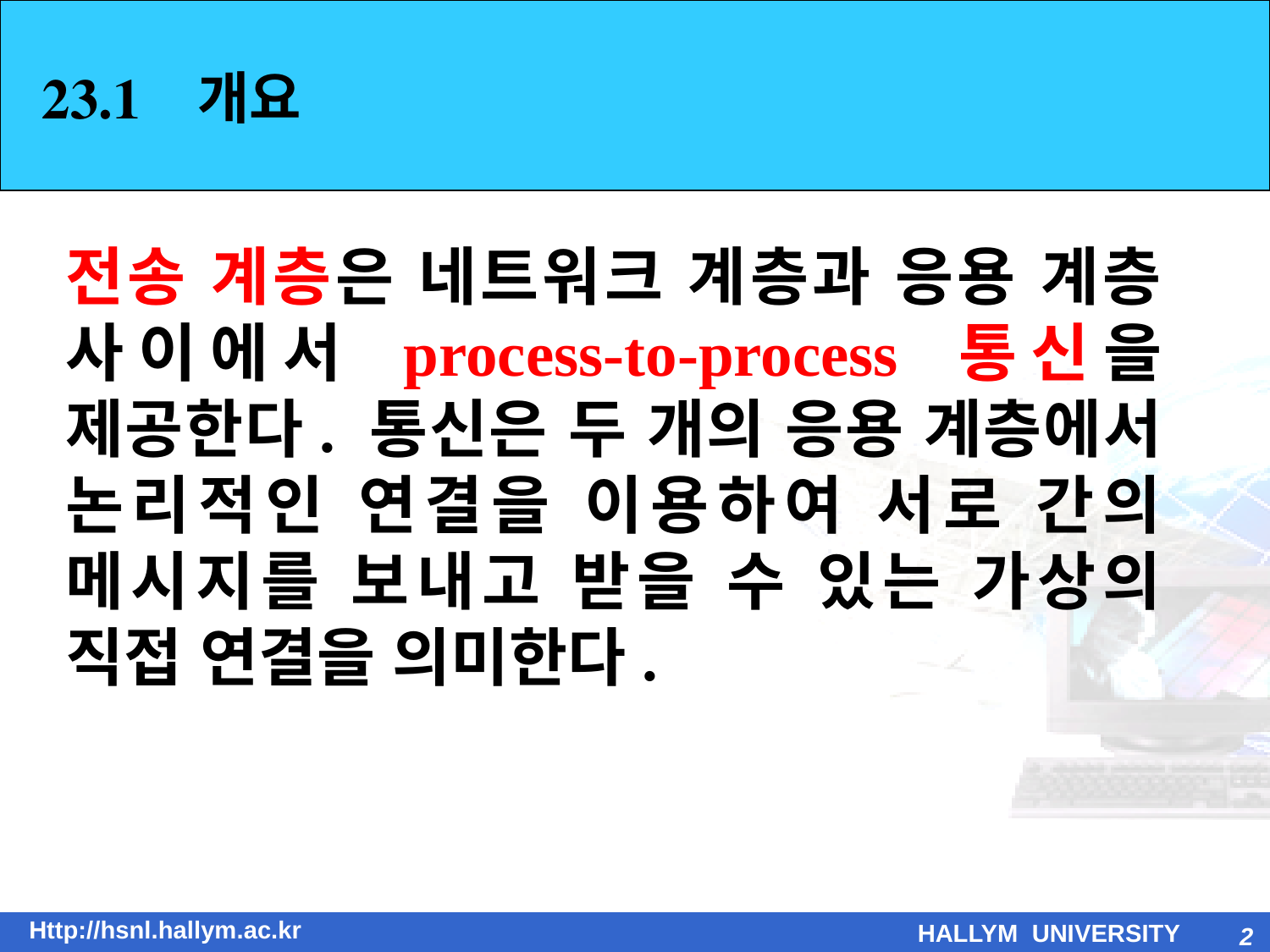

23.1   개요
전송 계층은 네트워크 계층과 응용 계층 사이에서 process-to-process 통신을 제공한다. 통신은 두 개의 응용 계층에서 논리적인 연결을 이용하여 서로 간의 메시지를 보내고 받을 수 있는 가상의 직접 연결을 의미한다.

2